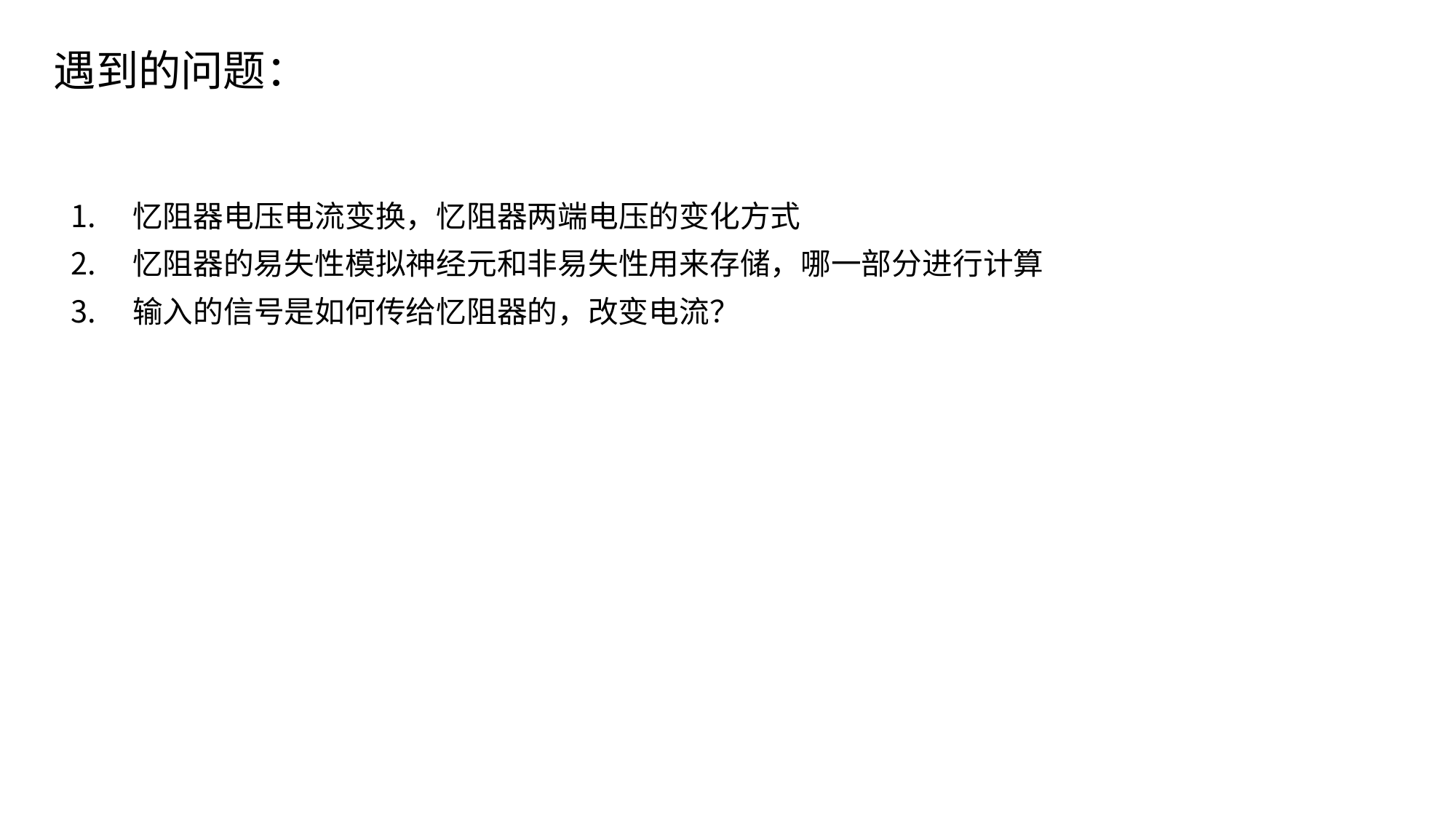

# 遇到的问题：
忆阻器电压电流变换，忆阻器两端电压的变化方式
忆阻器的易失性模拟神经元和非易失性用来存储，哪一部分进行计算
输入的信号是如何传给忆阻器的，改变电流？